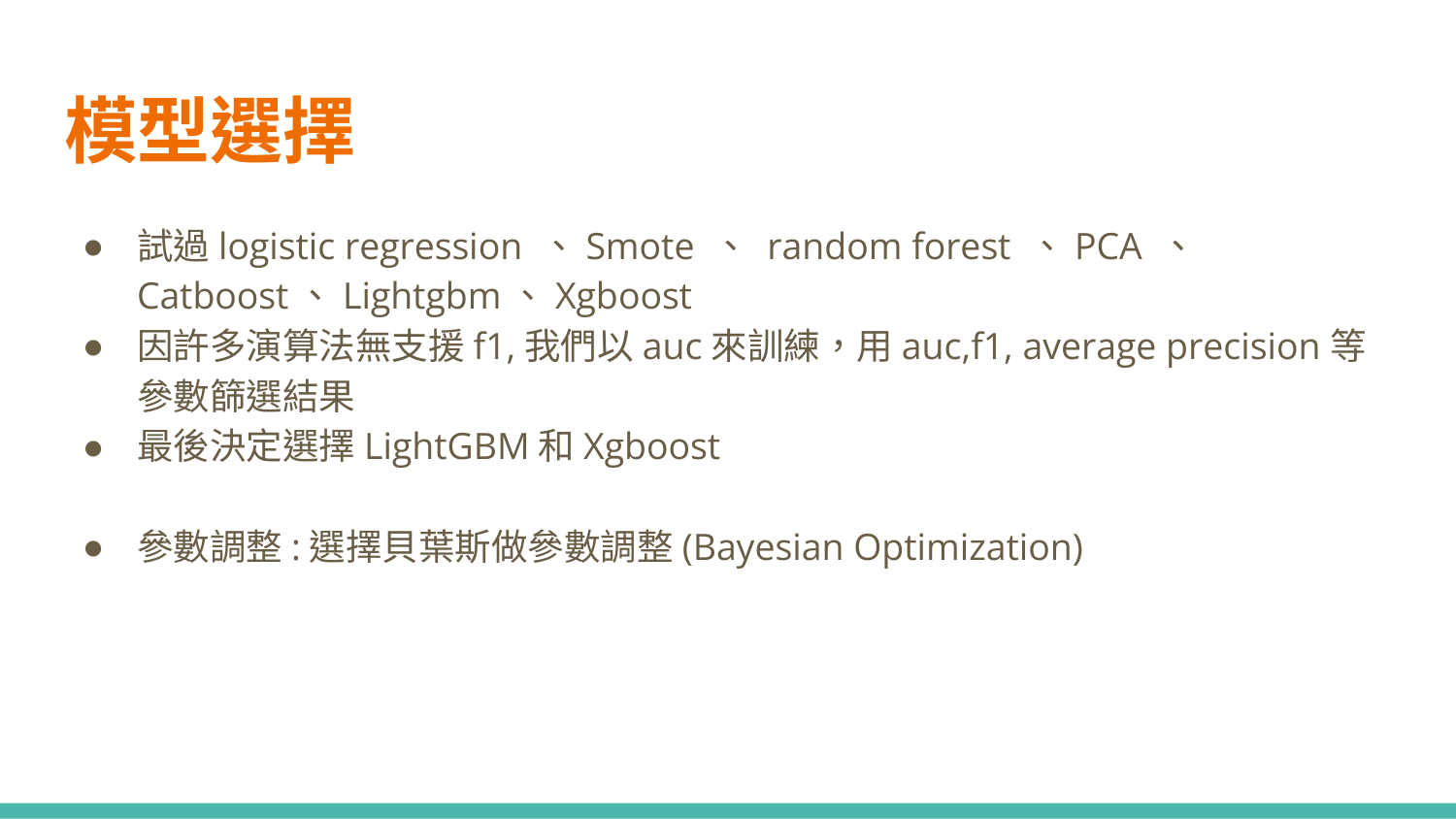

# 模型選擇
試過logistic regression 、Smote 、 random forest 、PCA 、 Catboost、Lightgbm、Xgboost
因許多演算法無支援f1,我們以auc來訓練，用auc,f1, average precision等參數篩選結果
最後決定選擇LightGBM和Xgboost

參數調整:選擇貝葉斯做參數調整(Bayesian Optimization)